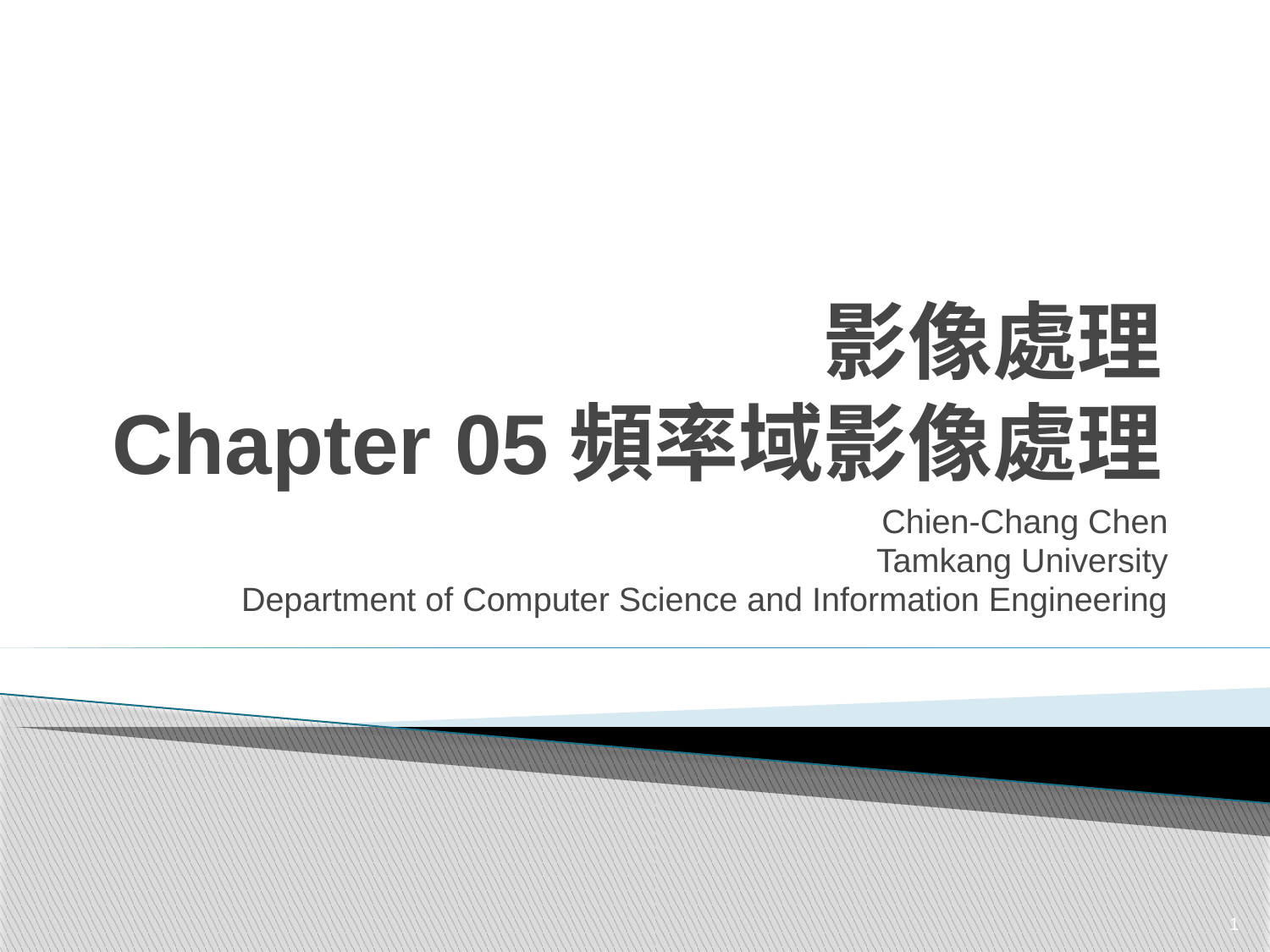

# 影像處理 Chapter 05頻率域影像處理
Chien-Chang Chen
Tamkang University
Department of Computer Science and Information Engineering
1